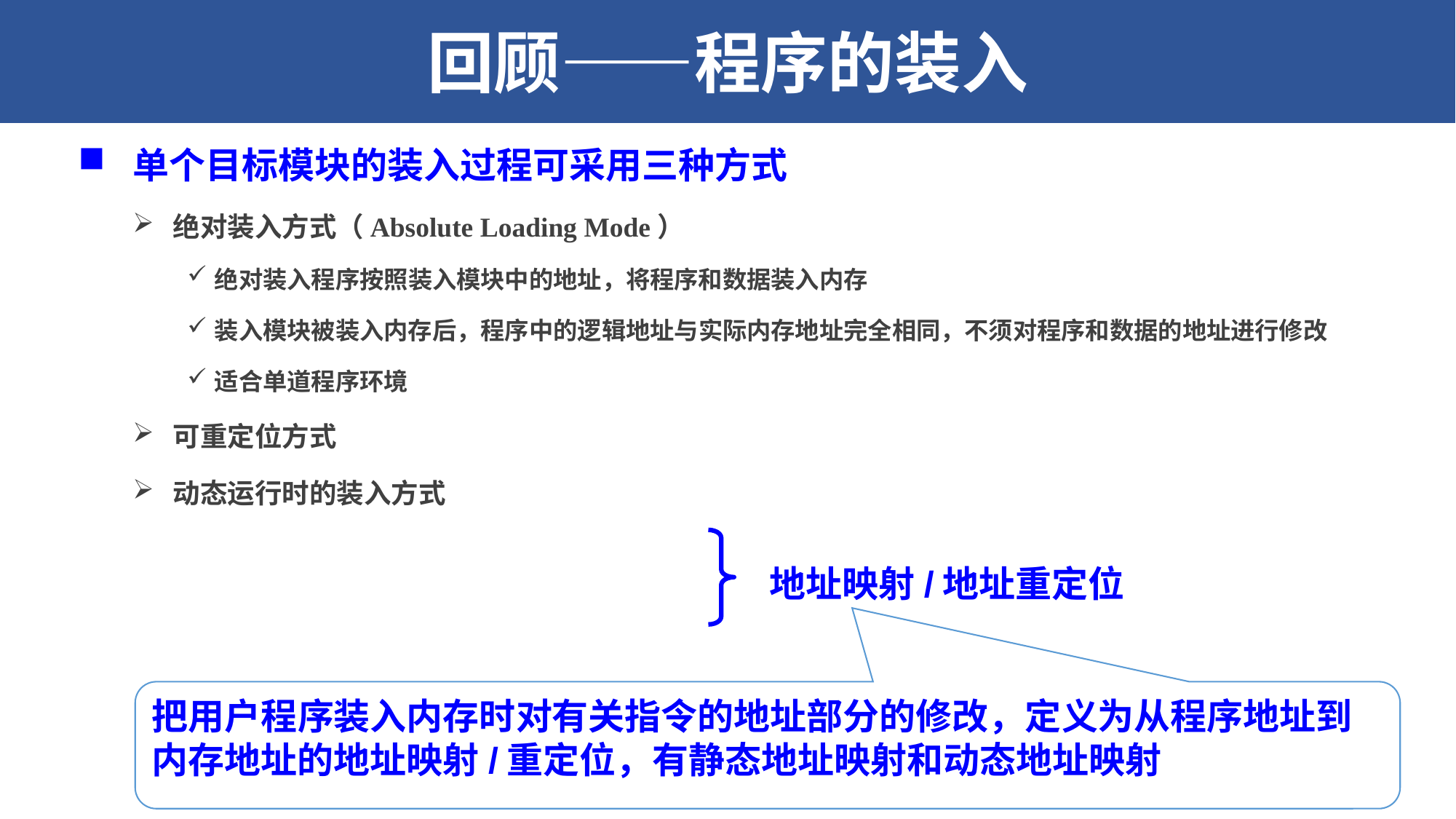

回顾——程序的装入
4.2.1 程序的装入
单个目标模块的装入过程可采用三种方式
 绝对装入方式（Absolute Loading Mode）
绝对装入程序按照装入模块中的地址，将程序和数据装入内存
装入模块被装入内存后，程序中的逻辑地址与实际内存地址完全相同，不须对程序和数据的地址进行修改
适合单道程序环境
 可重定位方式
 动态运行时的装入方式

  地址映射/地址重定位
把用户程序装入内存时对有关指令的地址部分的修改，定义为从程序地址到内存地址的地址映射/重定位，有静态地址映射和动态地址映射